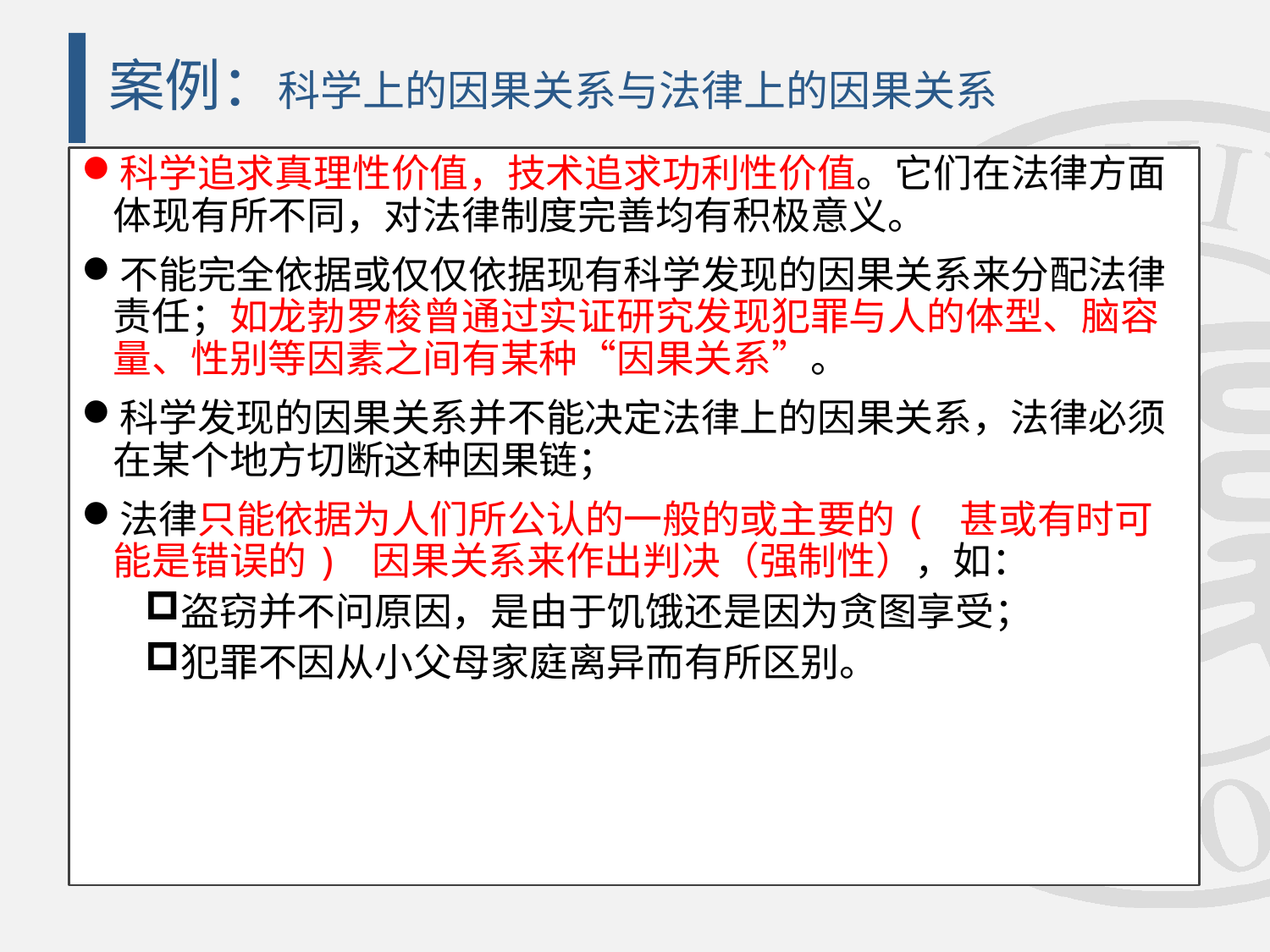

# 案例：科学上的因果关系与法律上的因果关系
科学追求真理性价值，技术追求功利性价值。它们在法律方面体现有所不同，对法律制度完善均有积极意义。
不能完全依据或仅仅依据现有科学发现的因果关系来分配法律责任；如龙勃罗梭曾通过实证研究发现犯罪与人的体型、脑容量、性别等因素之间有某种“因果关系”。
科学发现的因果关系并不能决定法律上的因果关系，法律必须在某个地方切断这种因果链；
法律只能依据为人们所公认的一般的或主要的( 甚或有时可能是错误的) 因果关系来作出判决（强制性），如：
盗窃并不问原因，是由于饥饿还是因为贪图享受；
犯罪不因从小父母家庭离异而有所区别。